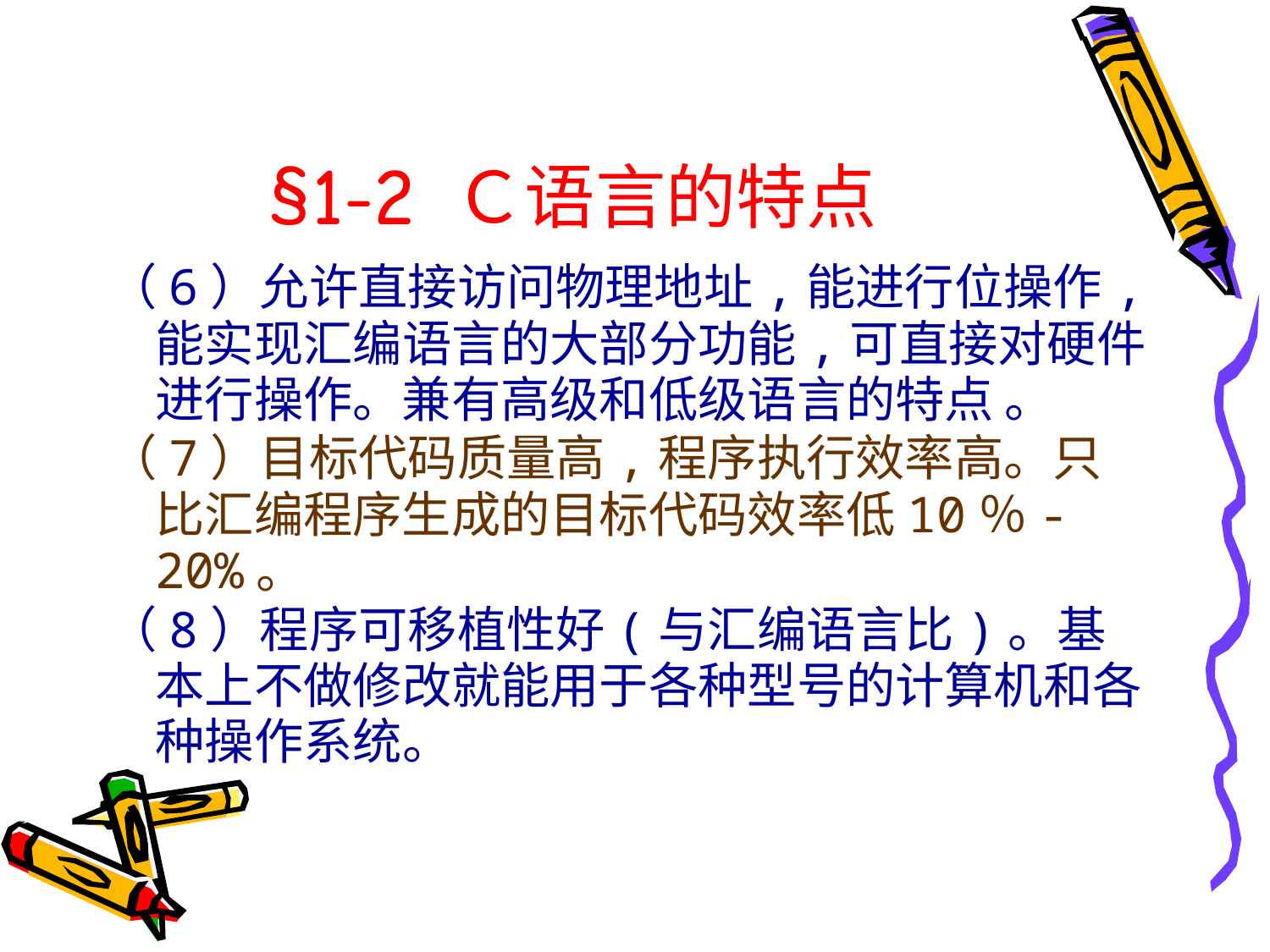

# §1-2 Ｃ语言的特点
（6）允许直接访问物理地址,能进行位操作,能实现汇编语言的大部分功能,可直接对硬件进行操作。兼有高级和低级语言的特点 。
（7）目标代码质量高,程序执行效率高。只比汇编程序生成的目标代码效率低10％-20%。
（8）程序可移植性好(与汇编语言比)。基本上不做修改就能用于各种型号的计算机和各种操作系统。